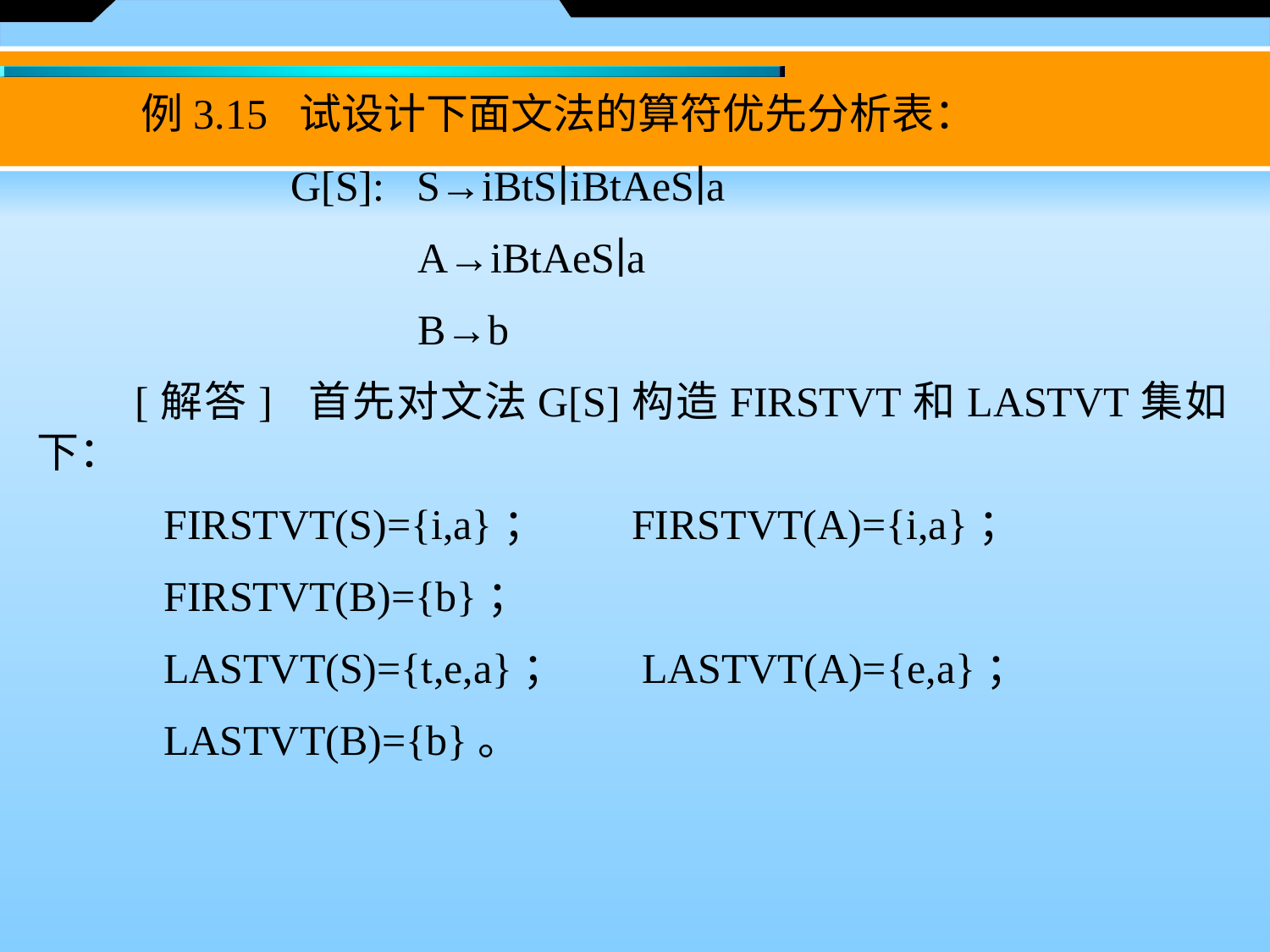

例3.15  试设计下面文法的算符优先分析表：
		G[S]:   S→iBtS∣iBtAeS∣a
			A→iBtAeS∣a
			B→b
　　[解答]  首先对文法G[S]构造FIRSTVT和LASTVT集如下：
	FIRSTVT(S)={i,a}；        FIRSTVT(A)={i,a}；
	FIRSTVT(B)={b}；
	LASTVT(S)={t,e,a}；       LASTVT(A)={e,a}；
	LASTVT(B)={b}。